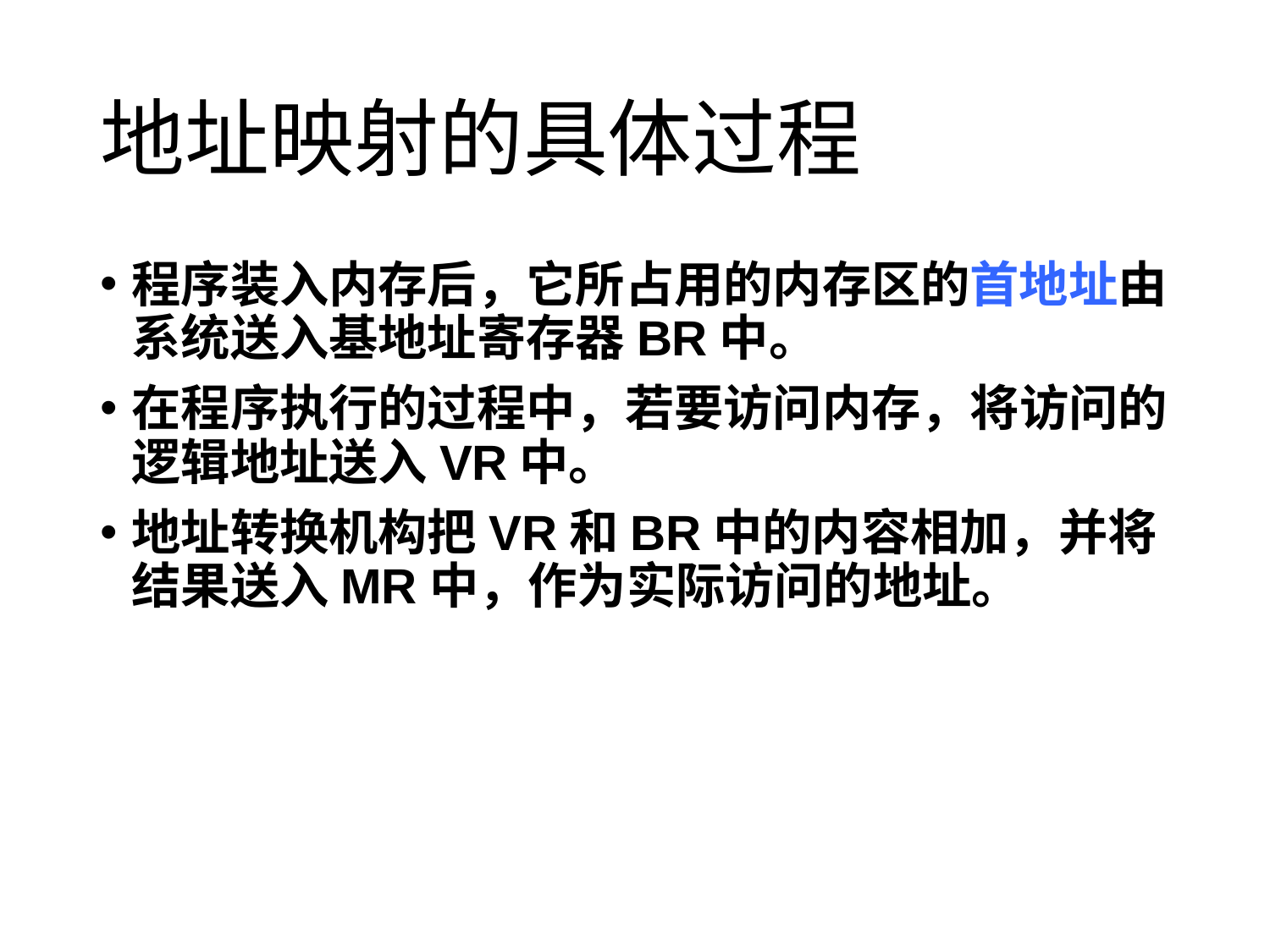

# 地址映射的具体过程
程序装入内存后，它所占用的内存区的首地址由系统送入基地址寄存器BR中。
在程序执行的过程中，若要访问内存，将访问的逻辑地址送入VR中。
地址转换机构把VR和BR中的内容相加，并将结果送入MR中，作为实际访问的地址。